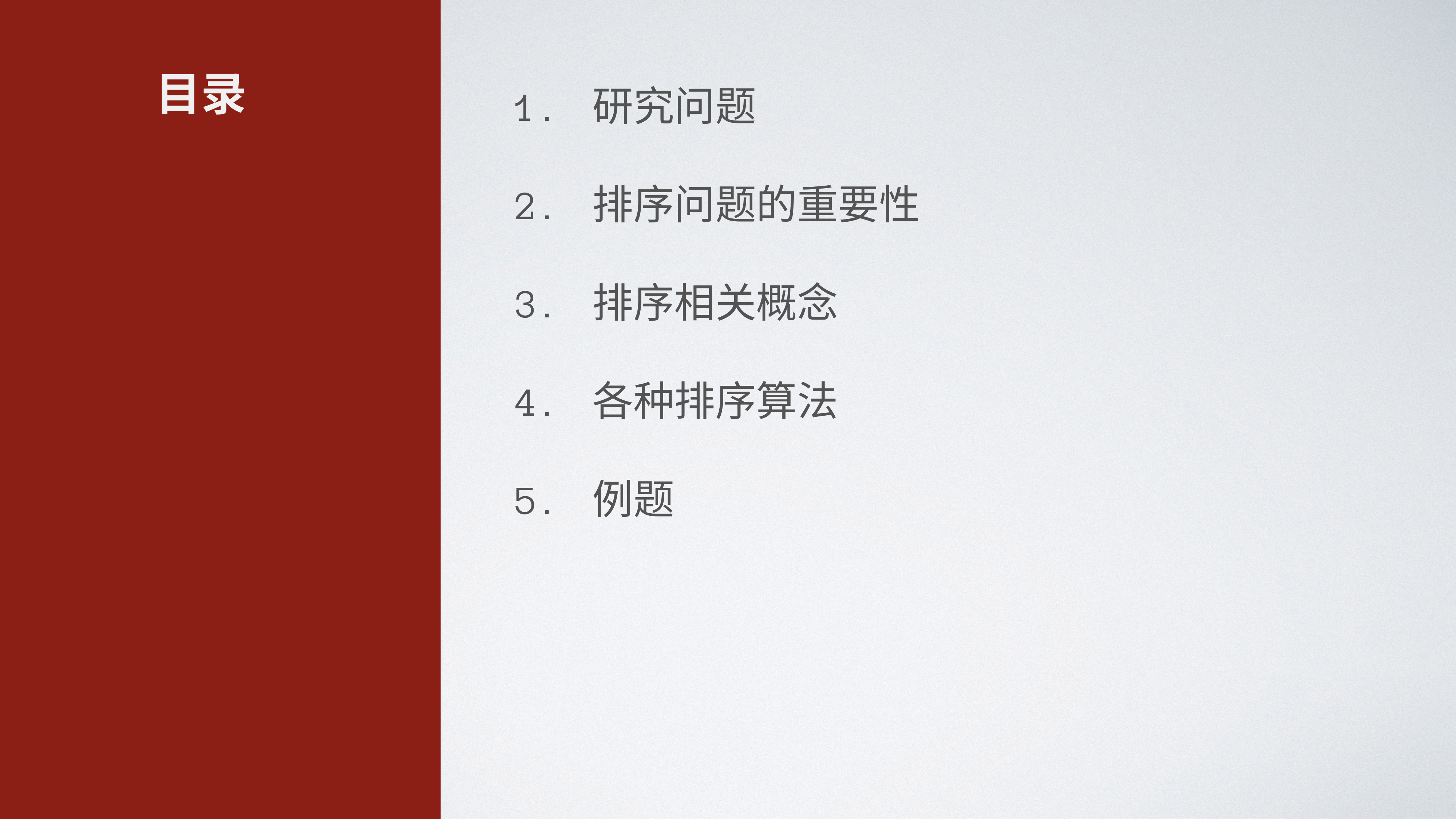

目录
1. 研究问题

2. 排序问题的重要性

3. 排序相关概念

4. 各种排序算法

5. 例题